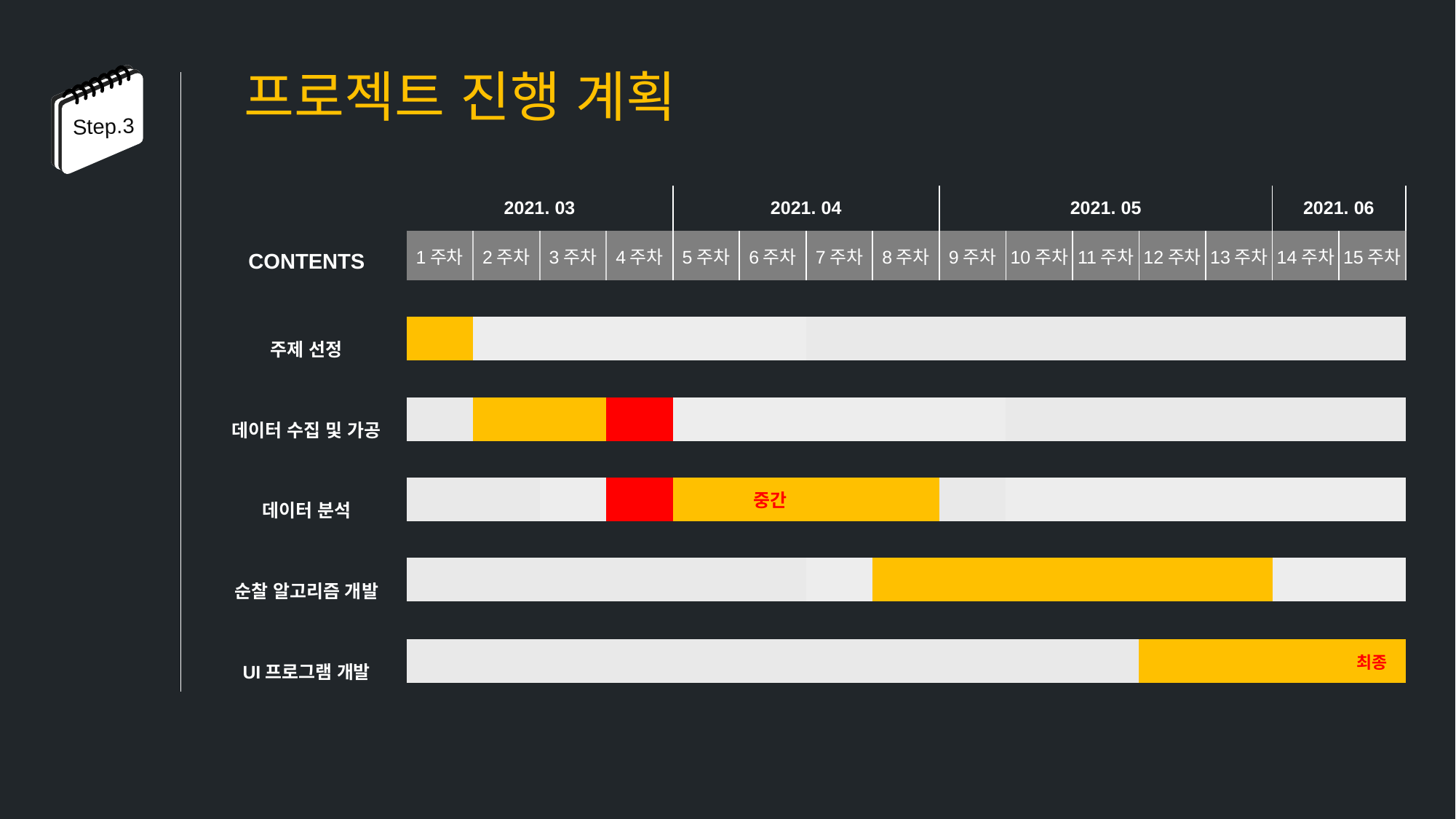

프로젝트 진행 계획

Step.3
|  | 2021. 03 |  |  |  | 2021. 04 |  |  |  | 2021. 05 |  |  |  |  | 2021. 06 |  |
| --- | --- | --- | --- | --- | --- | --- | --- | --- | --- | --- | --- | --- | --- | --- | --- |
| CONTENTS | 1주차 | 2주차 | 3주차 | 4주차 | 5주차 | 6주차 | 7주차 | 8주차 | 9주차 | 10주차 | 11주차 | 12주차 | 13주차 | 14주차 | 15주차 |
|  |  |  |  |  |  |  |  |  |  |  |  |  |  |  |  |
| 주제 선정 |  |  |  |  |  |  |  |  |  |  |  |  |  |  |  |
|  |  |  |  |  |  |  |  |  |  |  |  |  |  |  |  |
| 데이터 수집 및 가공 |  |  |  |  |  |  |  |  |  |  |  |  |  |  |  |
|  |  |  |  |  |  |  |  |  |  |  |  |  |  |  |  |
| 데이터 분석 |  |  |  |  |  | 중간 |  |  |  |  |  |  |  |  |  |
|  |  |  |  |  |  |  |  |  |  |  |  |  |  |  |  |
| 순찰 알고리즘 개발 |  |  |  |  |  |  |  |  |  |  |  |  |  |  |  |
|  |  |  |  |  |  |  |  |  |  |  |  |  |  |  |  |
| UI프로그램 개발 |  |  |  |  |  |  |  |  |  |  |  |  |  |  | 최종 |
|  |  |  |  |  |  |  |  |  |  |  |  |  |  |  |  |